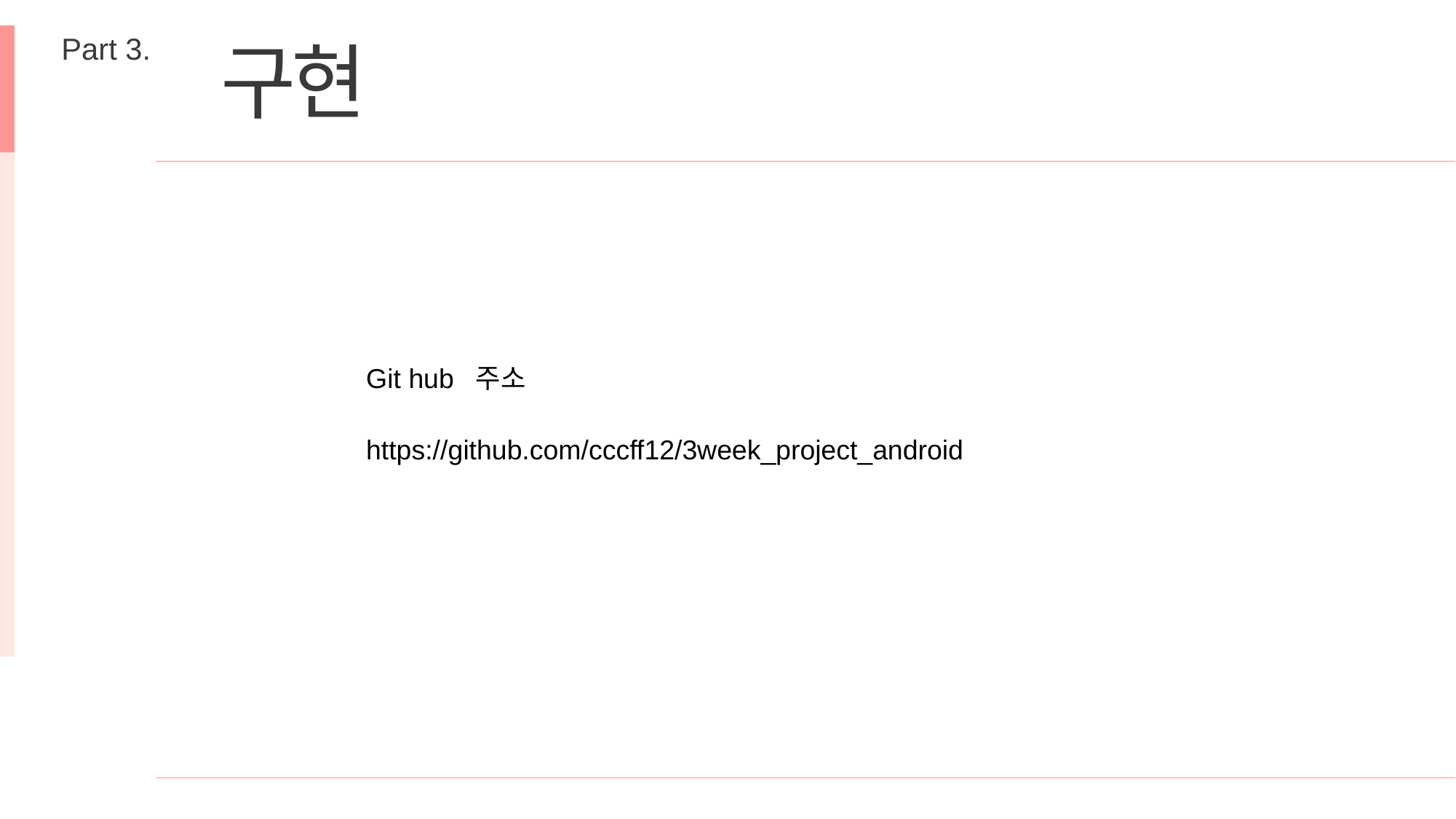

Part 3.

 구현

Git hub  주소

https://github.com/cccff12/3week_project_android